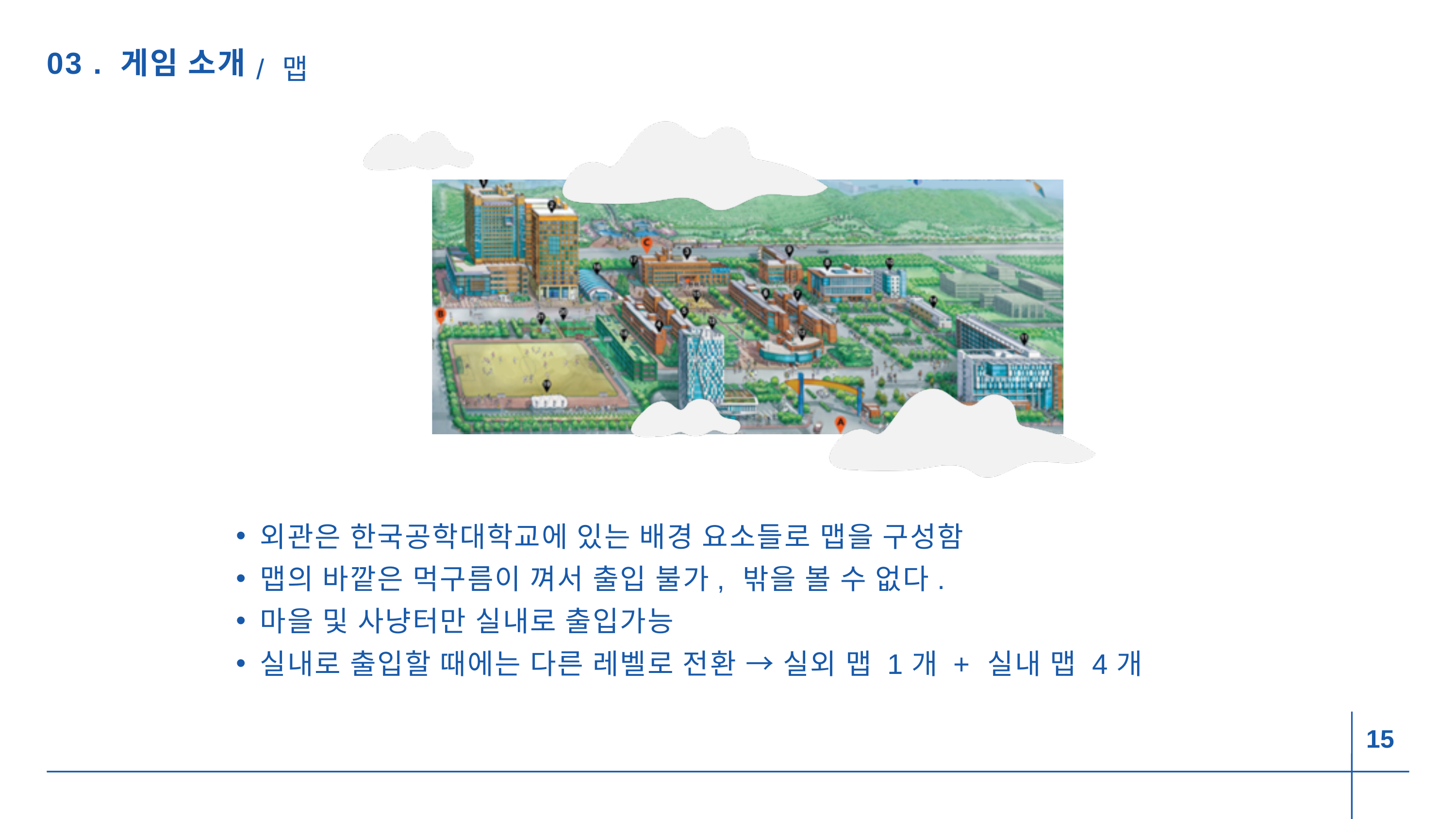

/ 맵
03 . 게임 소개

외관은 한국공학대학교에 있는 배경 요소들로 맵을 구성함
맵의 바깥은 먹구름이 껴서 출입 불가, 밖을 볼 수 없다.
마을 및 사냥터만 실내로 출입가능
실내로 출입할 때에는 다른 레벨로 전환 → 실외 맵 1개 + 실내 맵 4개

15